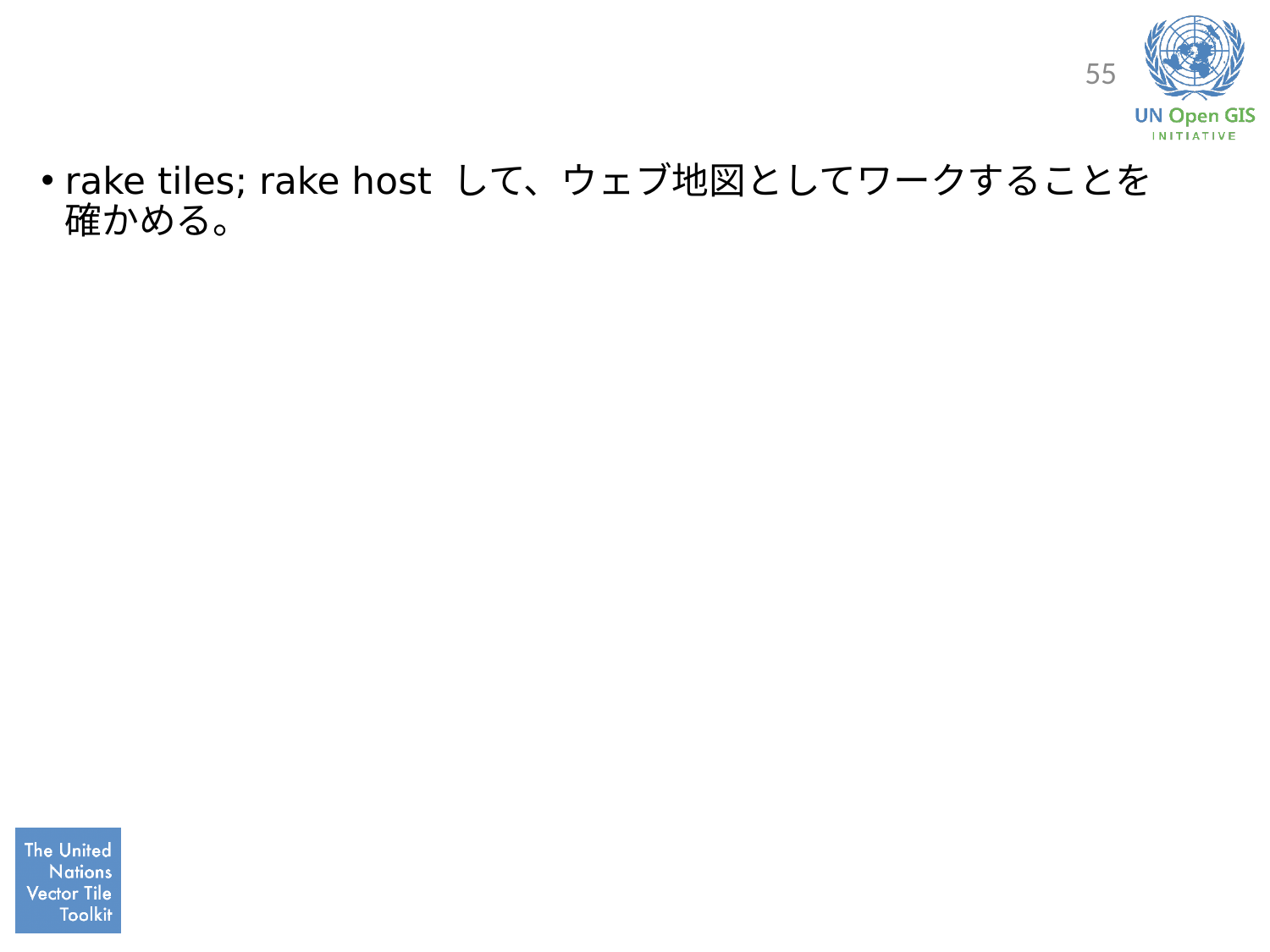

#
55
rake tiles; rake host して、ウェブ地図としてワークすることを確かめる。